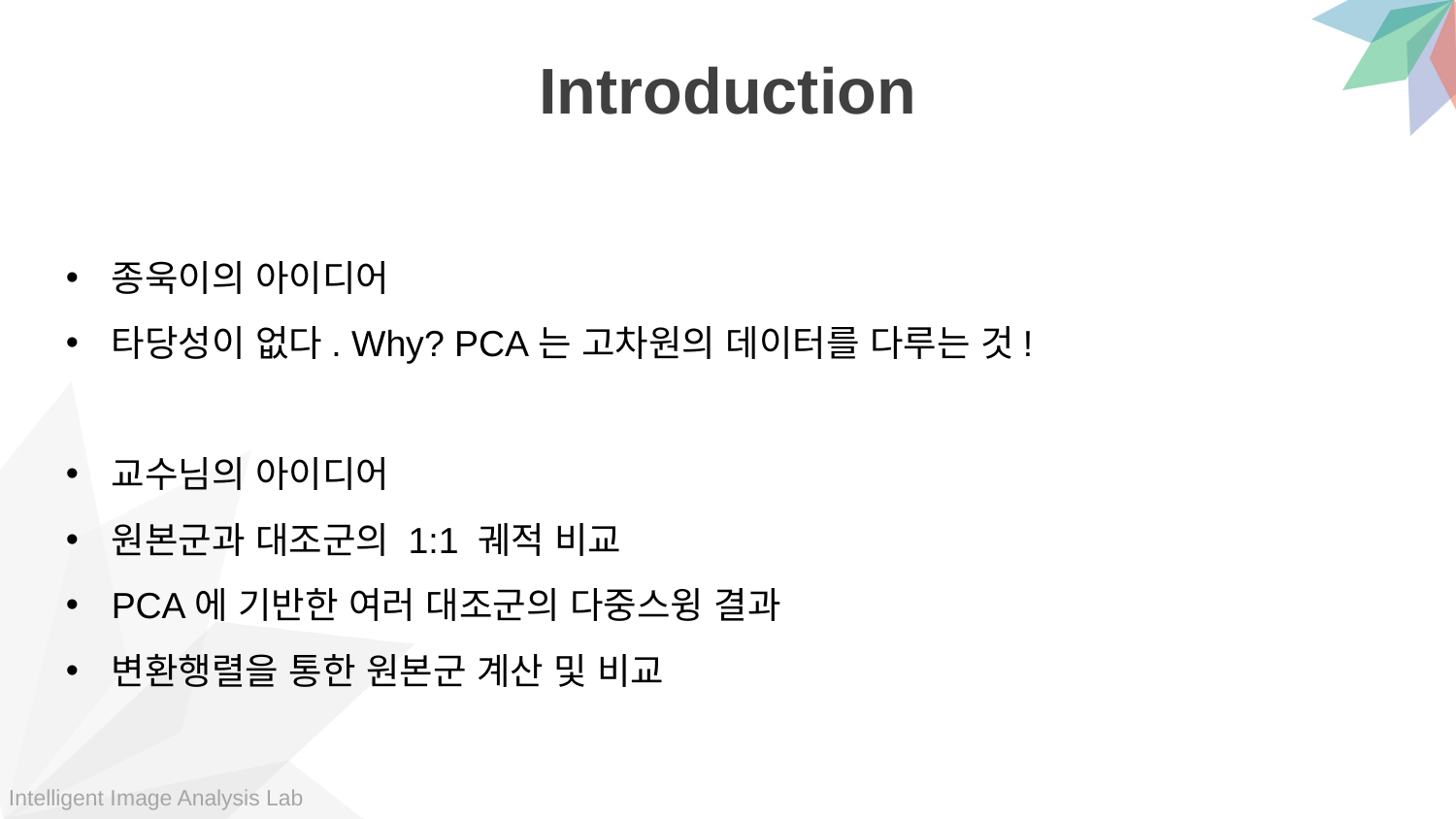

Introduction
종욱이의 아이디어
타당성이 없다. Why? PCA는 고차원의 데이터를 다루는 것!

교수님의 아이디어
원본군과 대조군의 1:1 궤적 비교
PCA에 기반한 여러 대조군의 다중스윙 결과
변환행렬을 통한 원본군 계산 및 비교